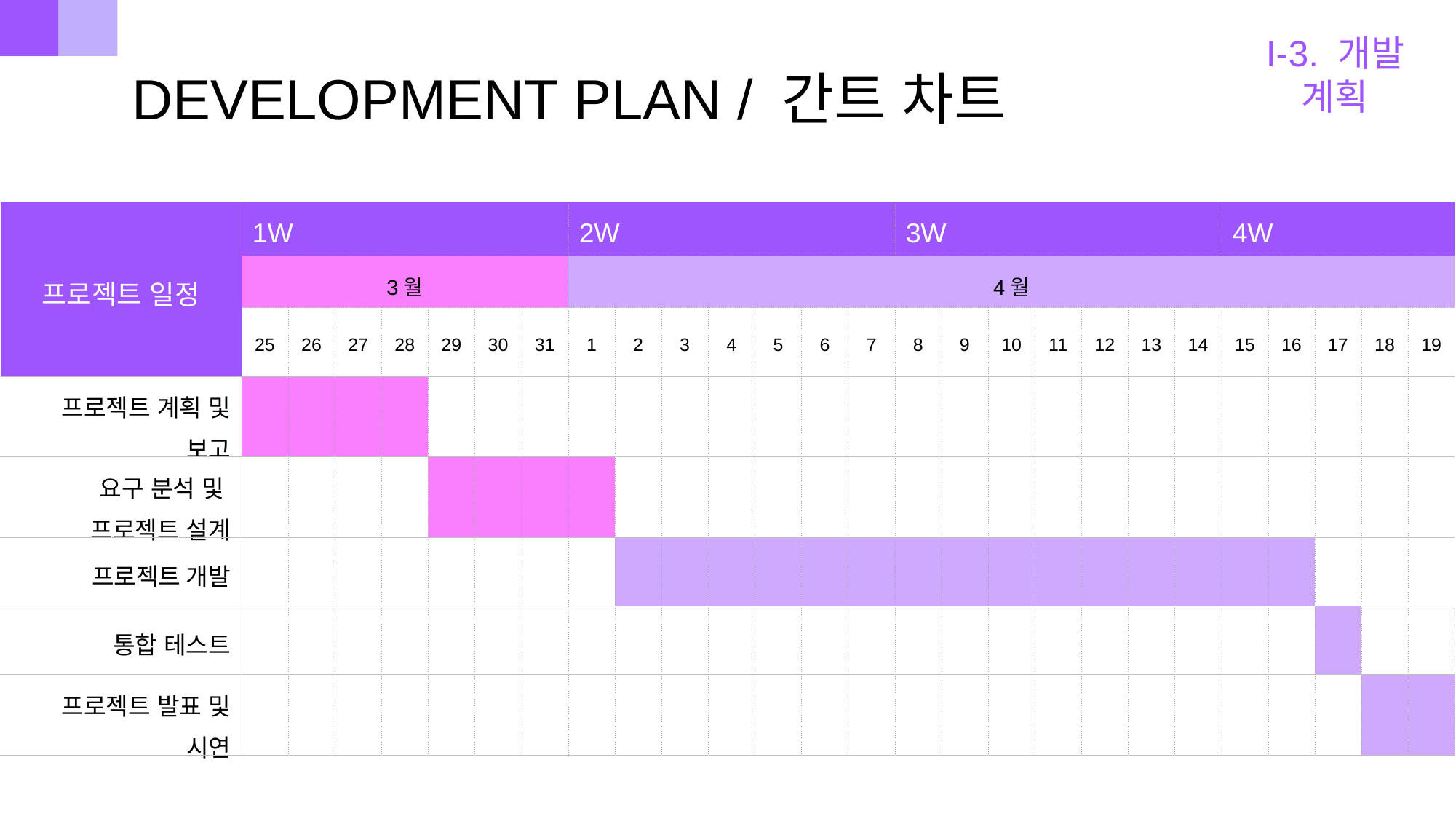

I-3. 개발 계획
# DEVELOPMENT PLAN / 간트 차트
| 프로젝트 일정 | 1W |  |  |  |  |  |  | 2W |  |  |  |  |  |  | 3W |  |  |  |  |  |  | 4W |  |  |  |  |
| --- | --- | --- | --- | --- | --- | --- | --- | --- | --- | --- | --- | --- | --- | --- | --- | --- | --- | --- | --- | --- | --- | --- | --- | --- | --- | --- |
|  | 3월 |  |  |  |  |  |  | 4월 |  |  |  |  |  |  |  |  |  |  |  |  |  |  |  |  |  |  |
|  | 25 | 26 | 27 | 28 | 29 | 30 | 31 | 1 | 2 | 3 | 4 | 5 | 6 | 7 | 8 | 9 | 10 | 11 | 12 | 13 | 14 | 15 | 16 | 17 | 18 | 19 |
| 프로젝트 계획 및 보고 |  |  |  |  |  |  |  |  |  |  |  |  |  |  |  |  |  |  |  |  |  |  |  |  |  |  |
| 요구 분석 및 프로젝트 설계 |  |  |  |  |  |  |  |  |  |  |  |  |  |  |  |  |  |  |  |  |  |  |  |  |  |  |
| 프로젝트 개발 |  |  |  |  |  |  |  |  |  |  |  |  |  |  |  |  |  |  |  |  |  |  |  |  |  |  |
| 통합 테스트 |  |  |  |  |  |  |  |  |  |  |  |  |  |  |  |  |  |  |  |  |  |  |  |  |  |  |
| 프로젝트 발표 및 시연 |  |  |  |  |  |  |  |  |  |  |  |  |  |  |  |  |  |  |  |  |  |  |  |  |  |  |